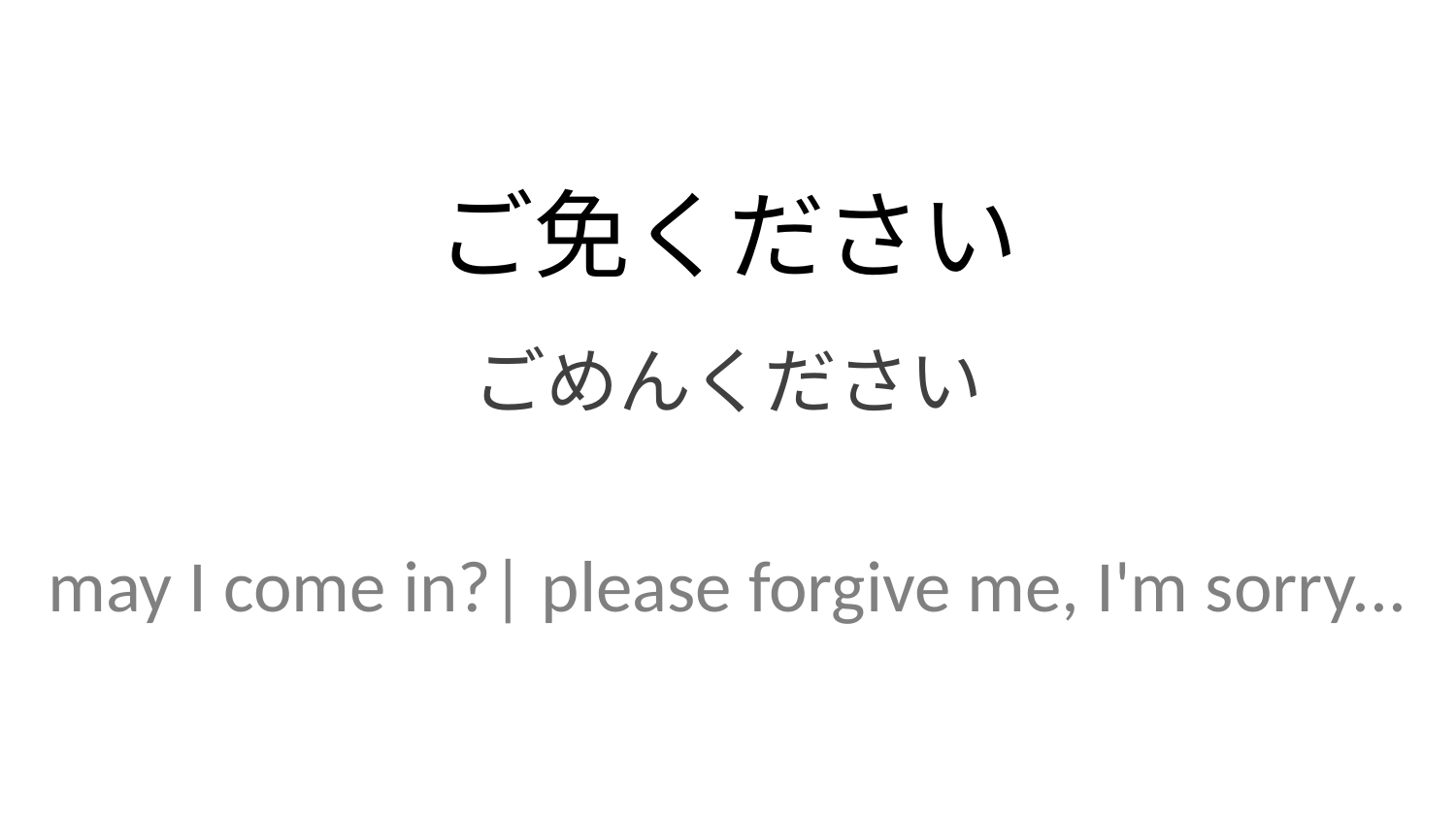

ご免ください

ごめんください
may I come in?| please forgive me, I'm sorry...